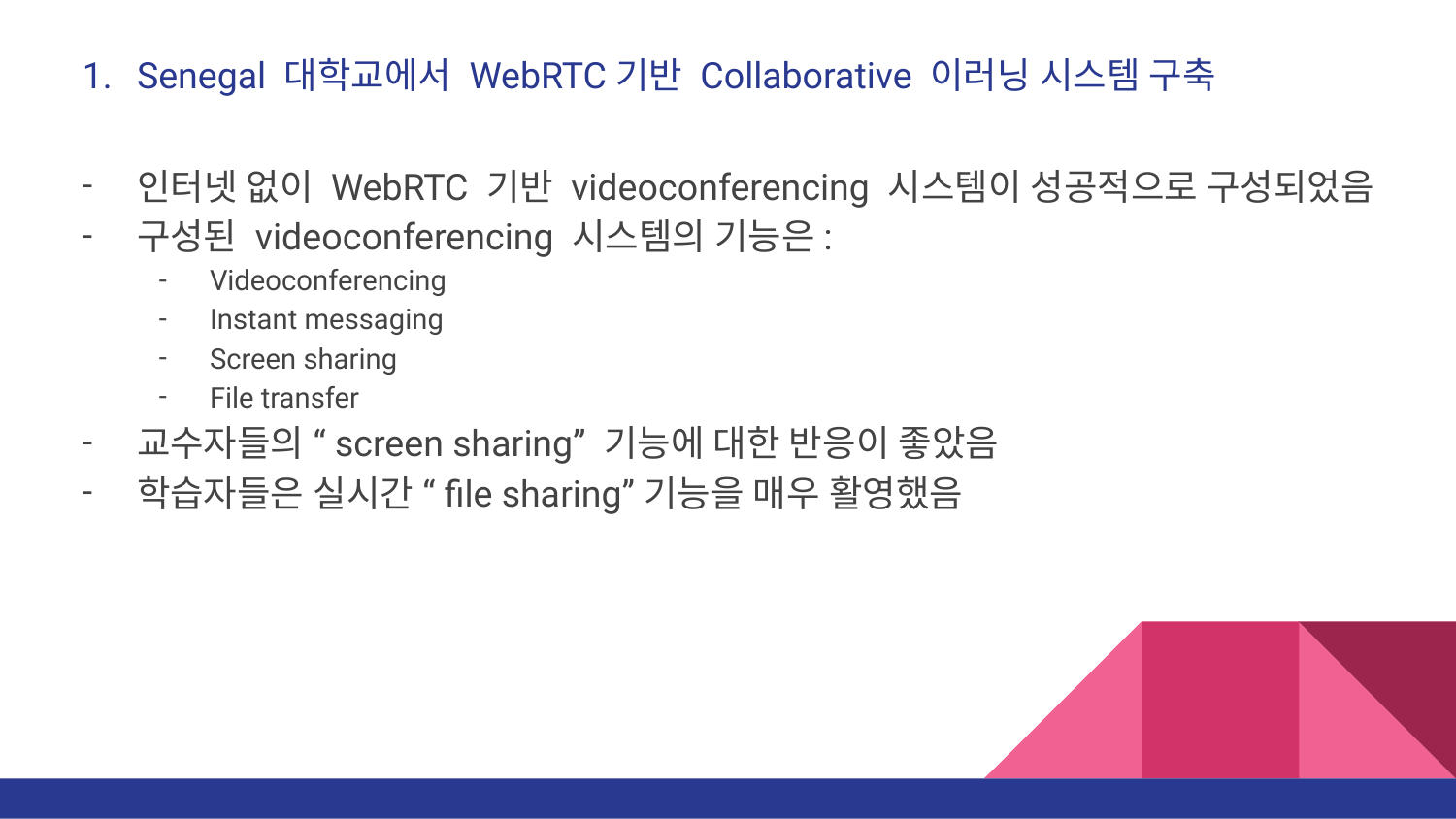

# Senegal 대학교에서 WebRTC기반 Collaborative 이러닝 시스템 구축
인터넷 없이 WebRTC 기반 videoconferencing 시스템이 성공적으로 구성되었음
구성된 videoconferencing 시스템의 기능은:
Videoconferencing
Instant messaging
Screen sharing
File transfer
교수자들의 “screen sharing” 기능에 대한 반응이 좋았음
학습자들은 실시간 “file sharing”기능을 매우 활영했음